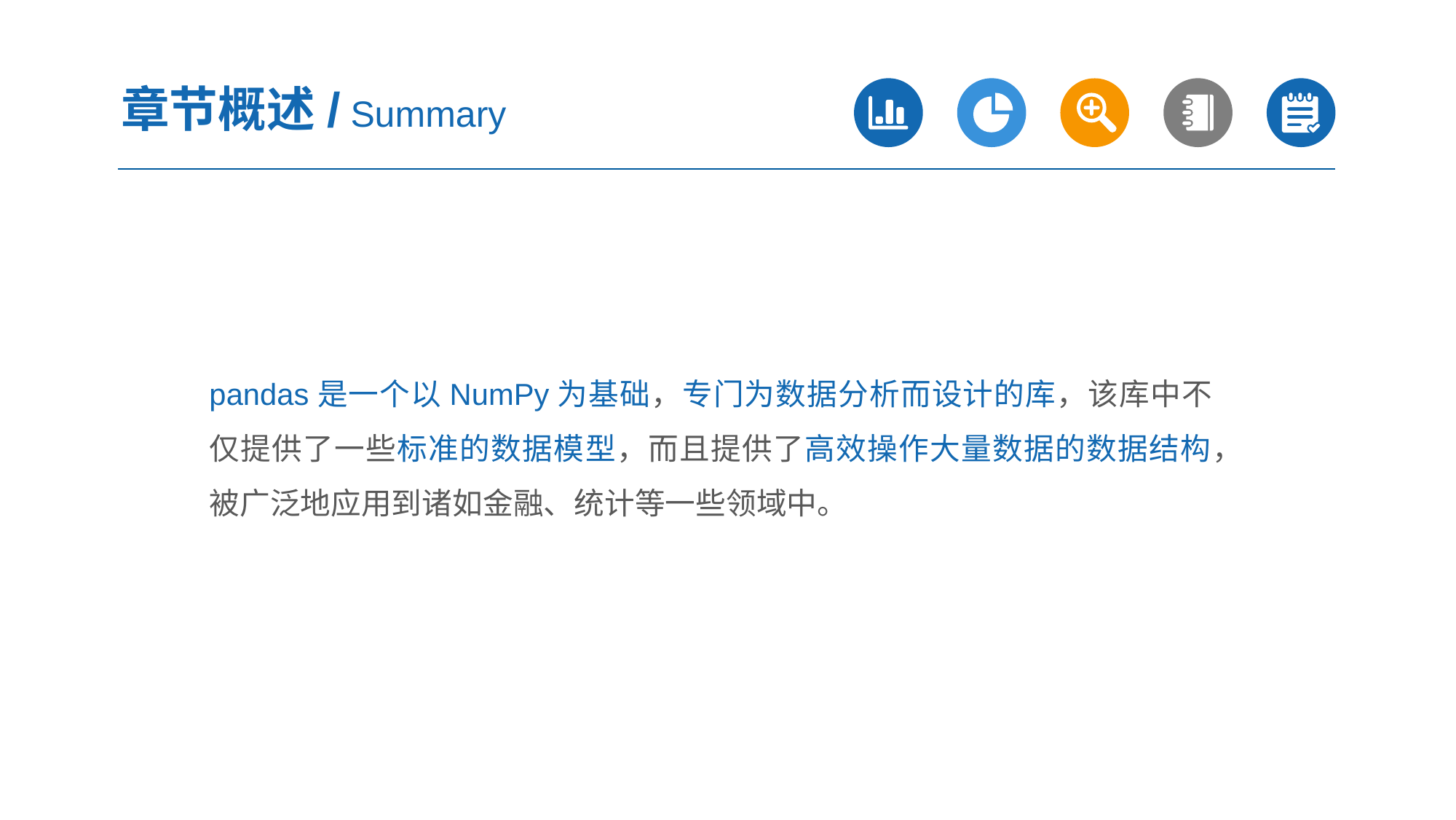

章节概述/ Summary
pandas是一个以NumPy为基础，专门为数据分析而设计的库，该库中不仅提供了一些标准的数据模型，而且提供了高效操作大量数据的数据结构，被广泛地应用到诸如金融、统计等一些领域中。